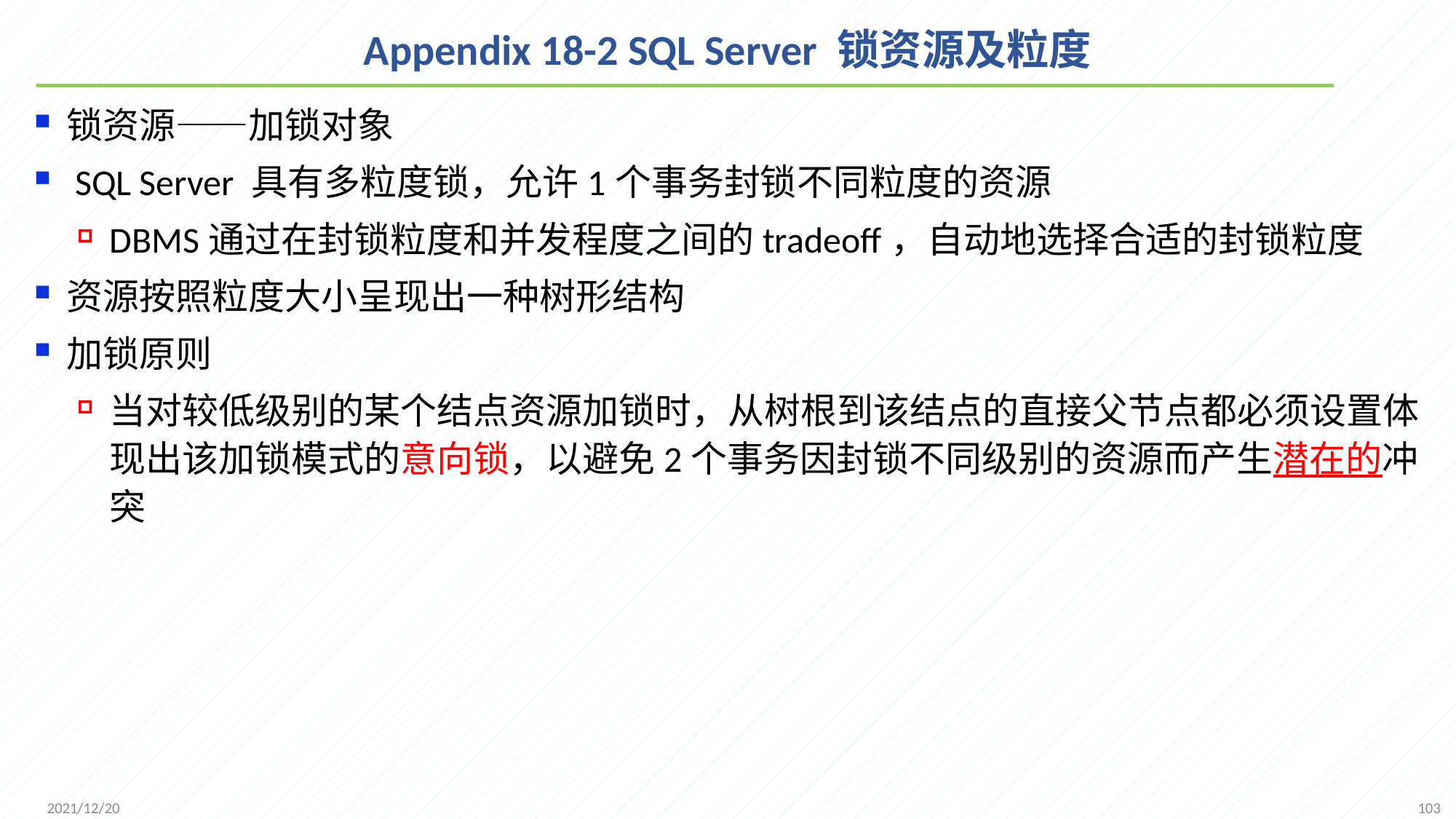

# Appendix 18-2 SQL Server 锁资源及粒度
锁资源——加锁对象
 SQL Server 具有多粒度锁，允许1个事务封锁不同粒度的资源
DBMS通过在封锁粒度和并发程度之间的tradeoff，自动地选择合适的封锁粒度
资源按照粒度大小呈现出一种树形结构
加锁原则
当对较低级别的某个结点资源加锁时，从树根到该结点的直接父节点都必须设置体现出该加锁模式的意向锁，以避免2个事务因封锁不同级别的资源而产生潜在的冲突

103
2021/12/20